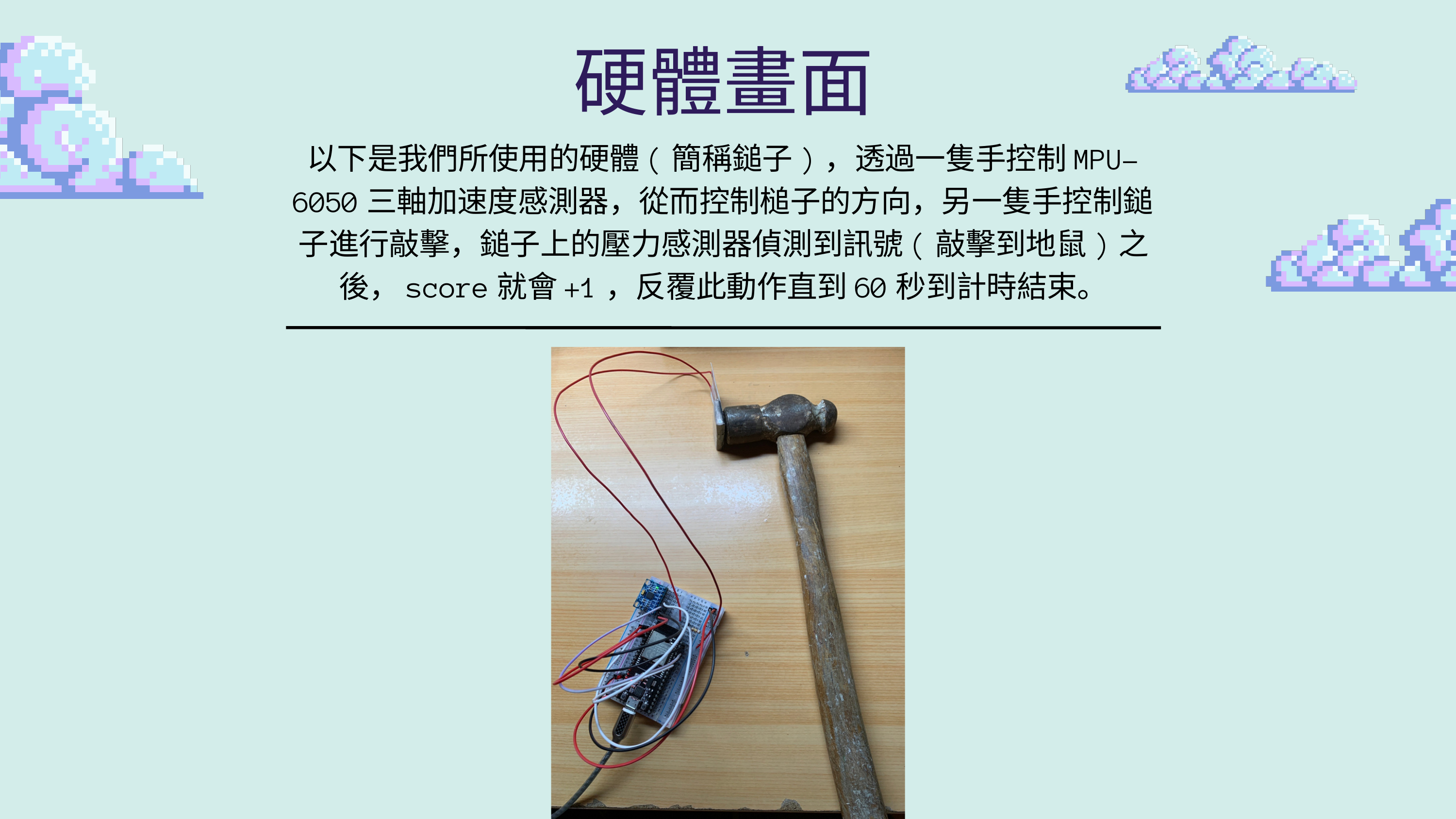

硬體畫面

以下是我們所使用的硬體(簡稱鎚子)，透過一隻手控制MPU-6050三軸加速度感測器，從而控制槌子的方向，另一隻手控制鎚子進行敲擊，鎚子上的壓力感測器偵測到訊號(敲擊到地鼠)之後，score就會+1，反覆此動作直到60秒到計時結束。